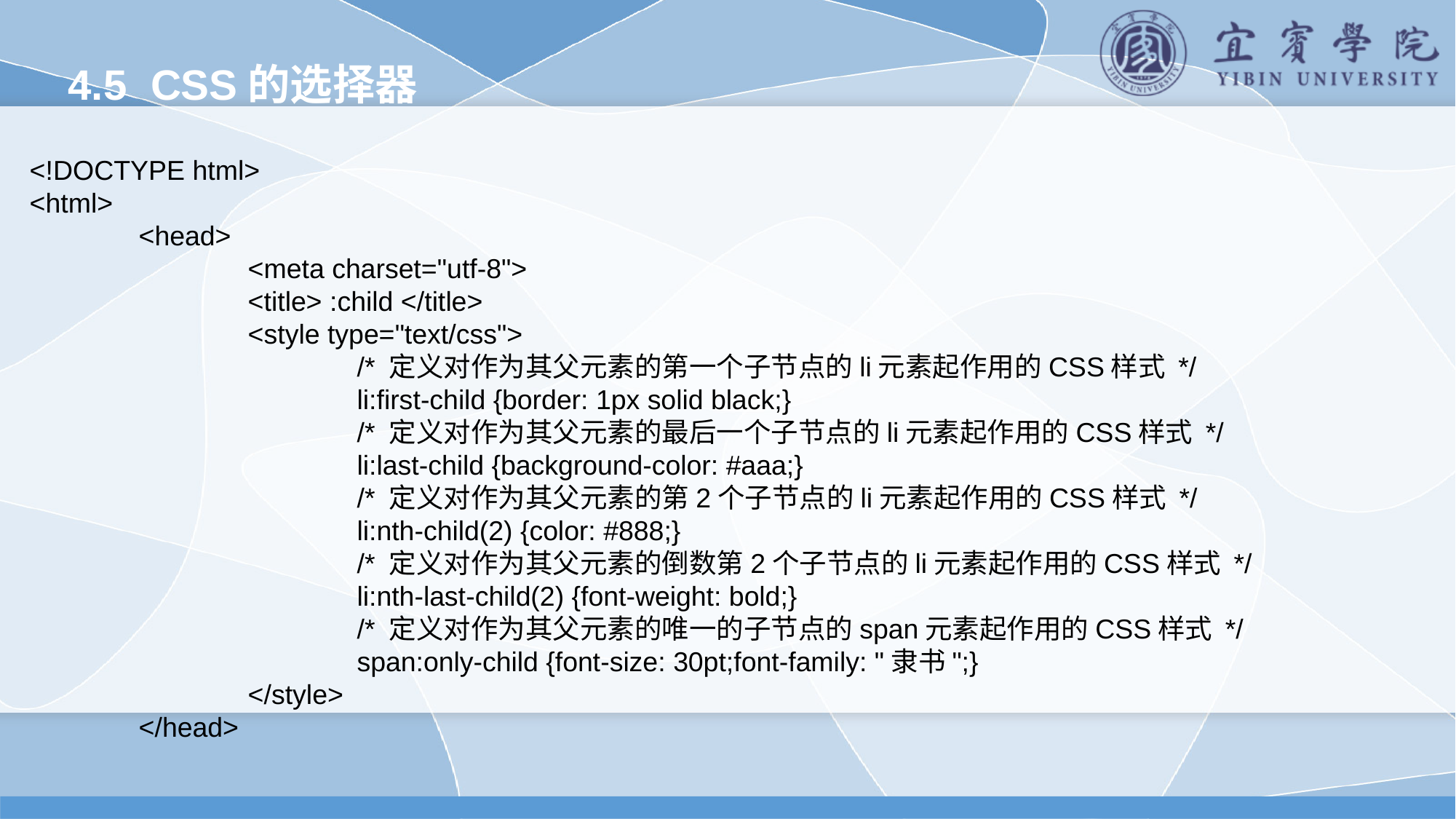

4.5  CSS的选择器
<!DOCTYPE html>
<html>
	<head>
		<meta charset="utf-8">
		<title> :child </title>
		<style type="text/css">
			/* 定义对作为其父元素的第一个子节点的li元素起作用的CSS样式 */
			li:first-child {border: 1px solid black;}
			/* 定义对作为其父元素的最后一个子节点的li元素起作用的CSS样式 */
			li:last-child {background-color: #aaa;}
			/* 定义对作为其父元素的第2个子节点的li元素起作用的CSS样式 */
			li:nth-child(2) {color: #888;}
			/* 定义对作为其父元素的倒数第2个子节点的li元素起作用的CSS样式 */
			li:nth-last-child(2) {font-weight: bold;}
			/* 定义对作为其父元素的唯一的子节点的span元素起作用的CSS样式 */
			span:only-child {font-size: 30pt;font-family: "隶书";}
		</style>
	</head>